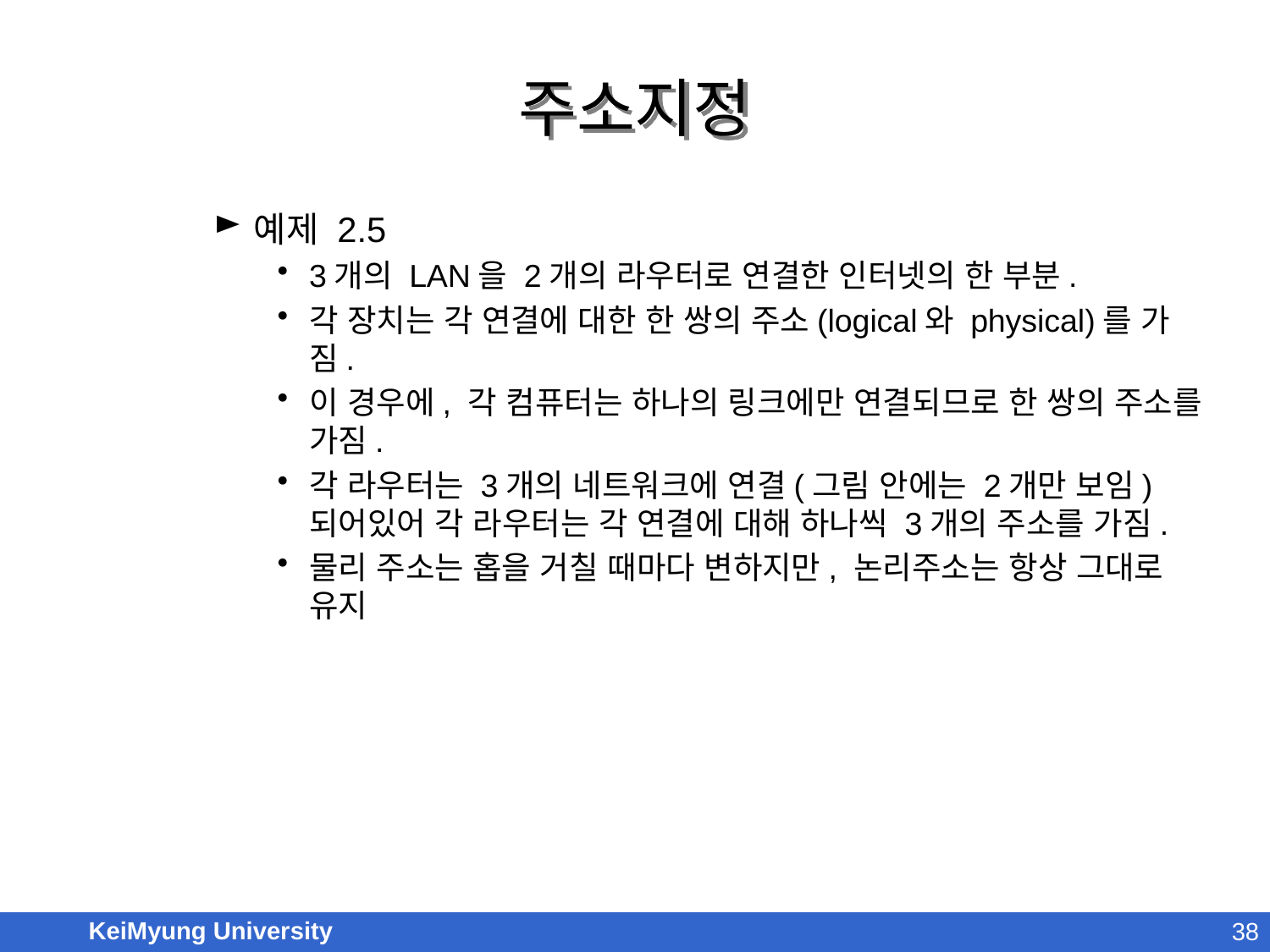

# 주소지정
예제 2.5
3개의 LAN을 2개의 라우터로 연결한 인터넷의 한 부분.
각 장치는 각 연결에 대한 한 쌍의 주소(logical와 physical)를 가짐.
이 경우에, 각 컴퓨터는 하나의 링크에만 연결되므로 한 쌍의 주소를 가짐.
각 라우터는 3개의 네트워크에 연결(그림 안에는 2개만 보임)되어있어 각 라우터는 각 연결에 대해 하나씩 3개의 주소를 가짐.
물리 주소는 홉을 거칠 때마다 변하지만, 논리주소는 항상 그대로 유지
38